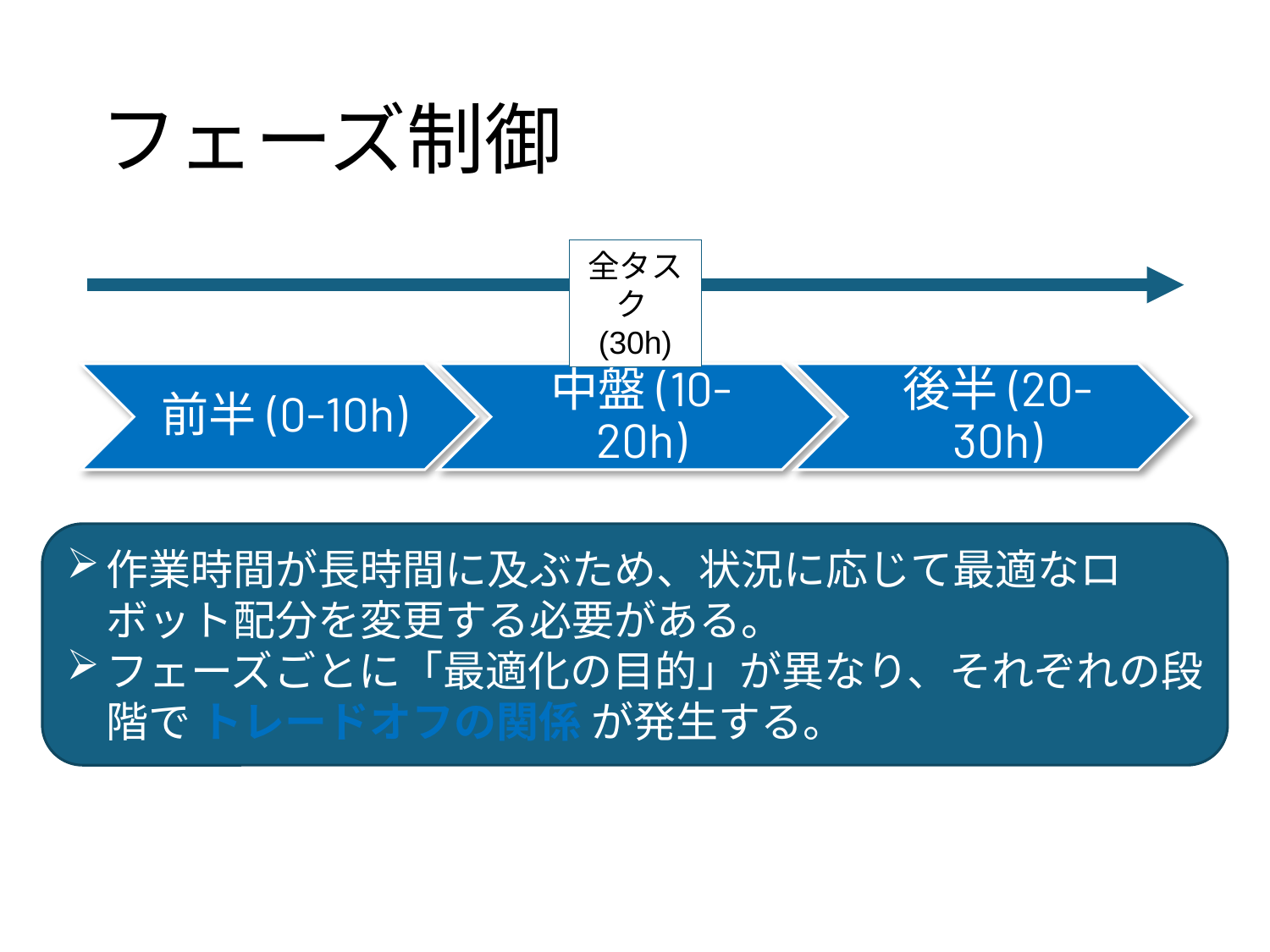

# フェーズ制御
前半(0-10h)
中盤(10-20h)
後半(20-30h)
全タスク(30h)
作業時間が長時間に及ぶため、状況に応じて最適なロボット配分を変更する必要がある。
フェーズごとに「最適化の目的」が異なり、それぞれの段階で トレードオフの関係 が発生する。